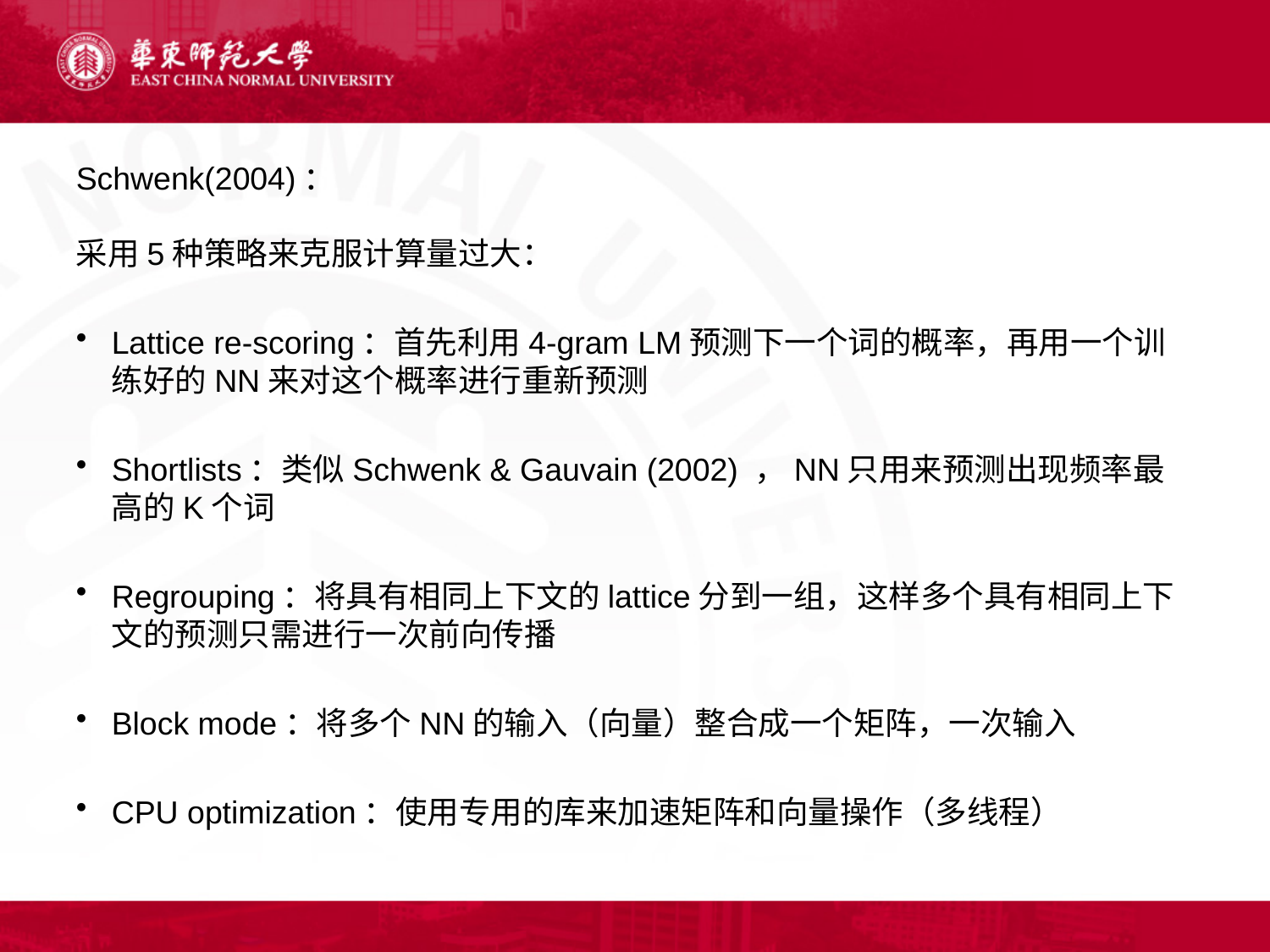

Schwenk(2004)：
采用5种策略来克服计算量过大：

Lattice re-scoring：首先利用4-gram LM预测下一个词的概率，再用一个训练好的NN来对这个概率进行重新预测

Shortlists：类似Schwenk & Gauvain (2002) ，NN只用来预测出现频率最高的K个词

Regrouping：将具有相同上下文的lattice分到一组，这样多个具有相同上下文的预测只需进行一次前向传播

Block mode：将多个NN的输入（向量）整合成一个矩阵，一次输入

CPU optimization：使用专用的库来加速矩阵和向量操作（多线程）